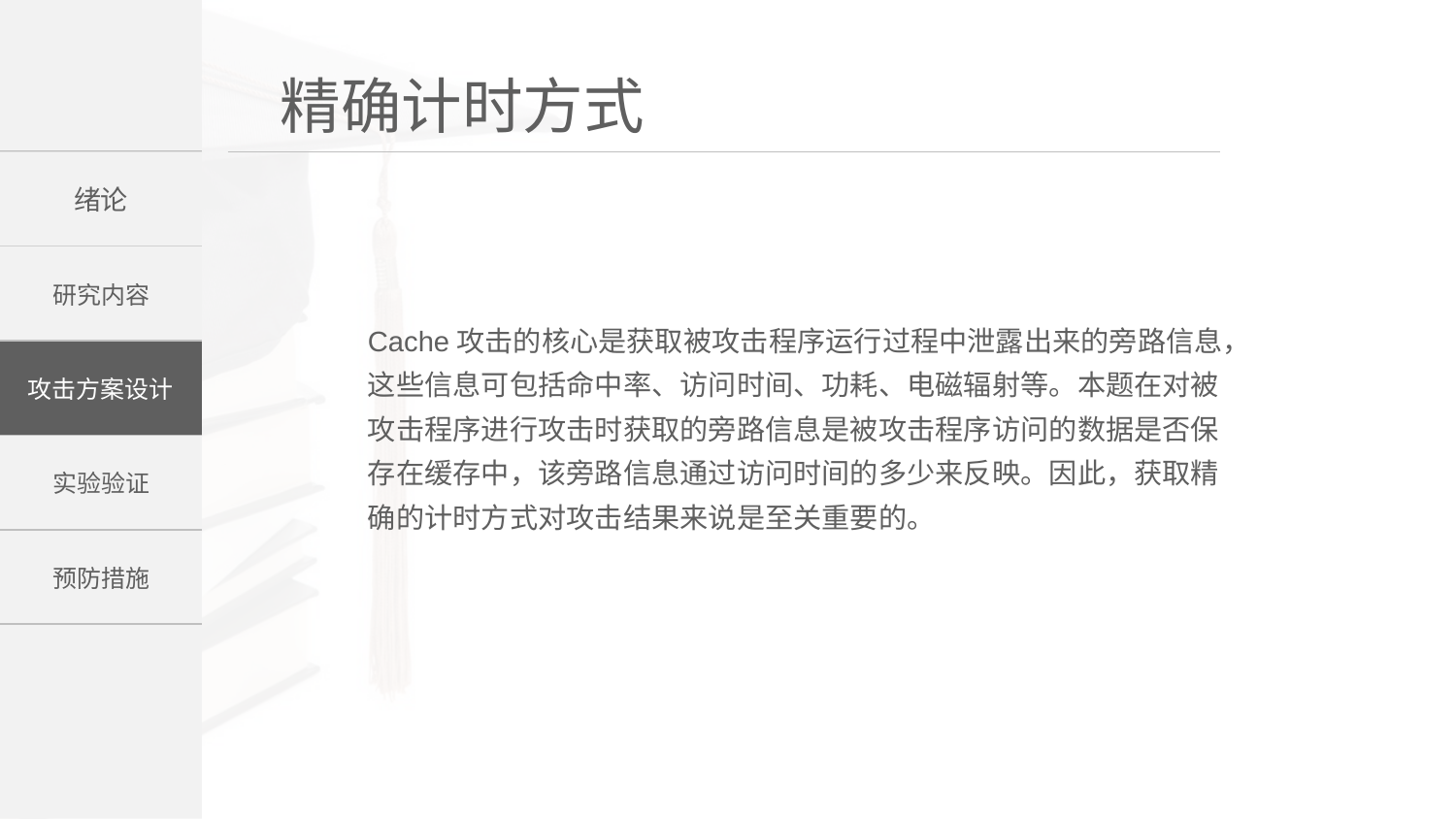

Cache攻击的核心是获取被攻击程序运行过程中泄露出来的旁路信息，这些信息可包括命中率、访问时间、功耗、电磁辐射等。本题在对被攻击程序进行攻击时获取的旁路信息是被攻击程序访问的数据是否保存在缓存中，该旁路信息通过访问时间的多少来反映。因此，获取精确的计时方式对攻击结果来说是至关重要的。